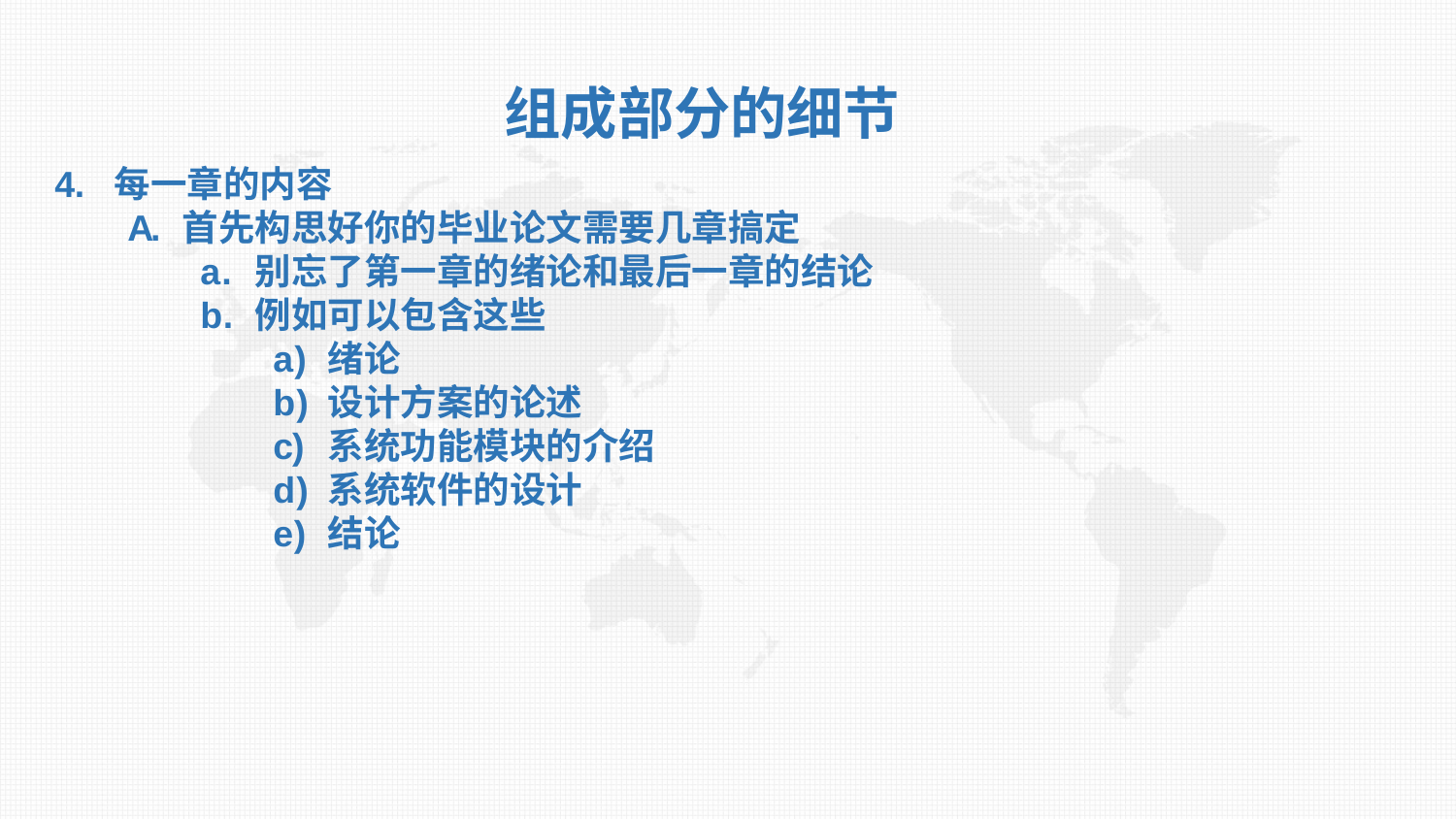

组成部分的细节
4.  每一章的内容
首先构思好你的毕业论文需要几章搞定
别忘了第一章的绪论和最后一章的结论
例如可以包含这些
绪论
设计方案的论述
系统功能模块的介绍
系统软件的设计
结论